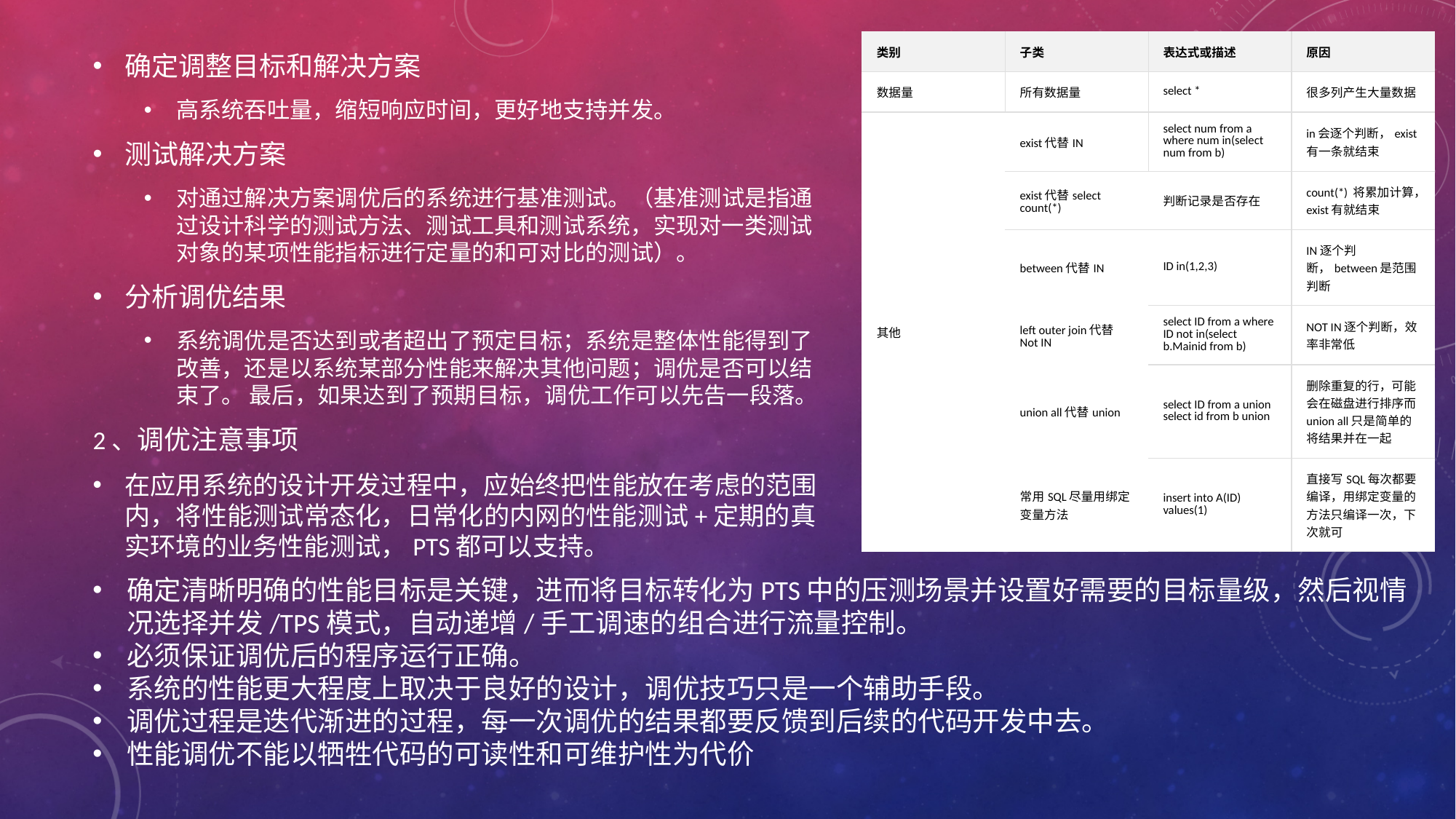

确定调整目标和解决方案
高系统吞吐量，缩短响应时间，更好地支持并发。
测试解决方案
对通过解决方案调优后的系统进行基准测试。（基准测试是指通过设计科学的测试方法、测试工具和测试系统，实现对一类测试对象的某项性能指标进行定量的和可对比的测试）。
分析调优结果
系统调优是否达到或者超出了预定目标；系统是整体性能得到了改善，还是以系统某部分性能来解决其他问题；调优是否可以结束了。 最后，如果达到了预期目标，调优工作可以先告一段落。
2、调优注意事项
在应用系统的设计开发过程中，应始终把性能放在考虑的范围内，将性能测试常态化，日常化的内网的性能测试+定期的真实环境的业务性能测试，PTS都可以支持。
| 类别 | 子类 | 表达式或描述 | 原因 |
| --- | --- | --- | --- |
| 数据量 | 所有数据量 | select \* | 很多列产生大量数据 |
| 其他 | exist代替IN | select num from a where num in(select num from b) | in会逐个判断，exist有一条就结束 |
|  | exist代替select count(\*) | 判断记录是否存在 | count(\*) 将累加计算，exist有就结束 |
|  | between代替IN | ID in(1,2,3) | IN逐个判断，between是范围判断 |
|  | left outer join代替Not IN | select ID from a where ID not in(select b.Mainid from b) | NOT IN逐个判断，效率非常低 |
|  | union all代替union | select ID from a union select id from b union | 删除重复的行，可能会在磁盘进行排序而union all只是简单的将结果并在一起 |
|  | 常用SQL尽量用绑定变量方法 | insert into A(ID) values(1) | 直接写SQL每次都要编译，用绑定变量的方法只编译一次，下次就可 |
确定清晰明确的性能目标是关键，进而将目标转化为PTS中的压测场景并设置好需要的目标量级，然后视情况选择并发/TPS模式，自动递增/手工调速的组合进行流量控制。
必须保证调优后的程序运行正确。
系统的性能更大程度上取决于良好的设计，调优技巧只是一个辅助手段。
调优过程是迭代渐进的过程，每一次调优的结果都要反馈到后续的代码开发中去。
性能调优不能以牺牲代码的可读性和可维护性为代价